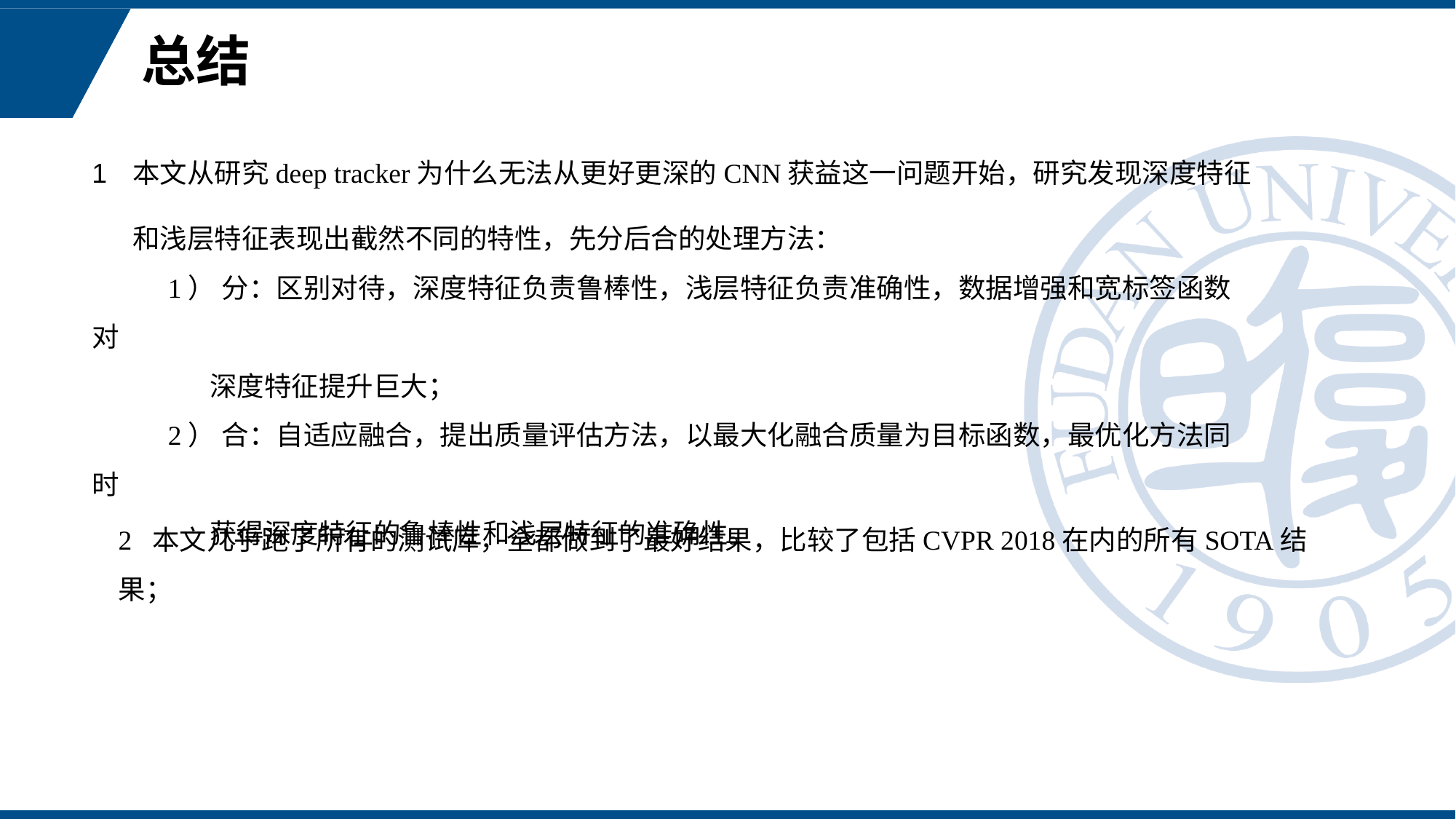

# 总结
本文从研究deep tracker为什么无法从更好更深的CNN获益这一问题开始，研究发现深度特征和浅层特征表现出截然不同的特性，先分后合的处理方法：
           1） 分：区别对待，深度特征负责鲁棒性，浅层特征负责准确性，数据增强和宽标签函数对
                  深度特征提升巨大；
           2） 合：自适应融合，提出质量评估方法，以最大化融合质量为目标函数，最优化方法同时
                  获得深度特征的鲁棒性和浅层特征的准确性。

2  本文几乎跑了所有的测试库，全都做到了最好结果，比较了包括CVPR 2018在内的所有SOTA结果；